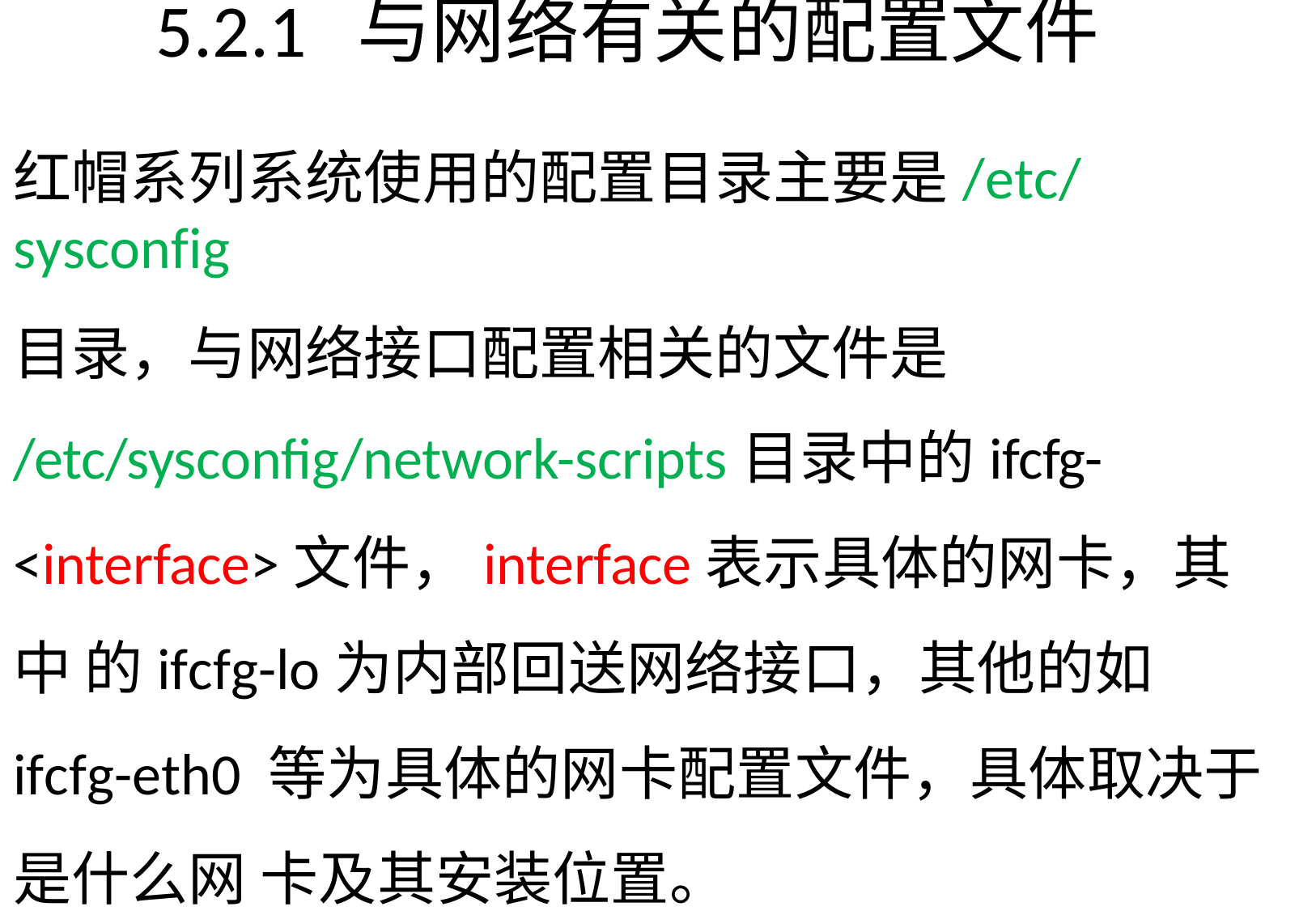

# 5.2.1	与网络有关的配置文件
红帽系列系统使用的配置目录主要是/etc/sysconfig
目录，与网络接口配置相关的文件是
/etc/sysconfig/network-scripts目录中的ifcfg-
<interface>文件，interface表示具体的网卡，其中 的ifcfg-lo为内部回送网络接口，其他的如ifcfg-eth0 等为具体的网卡配置文件，具体取决于是什么网 卡及其安装位置。